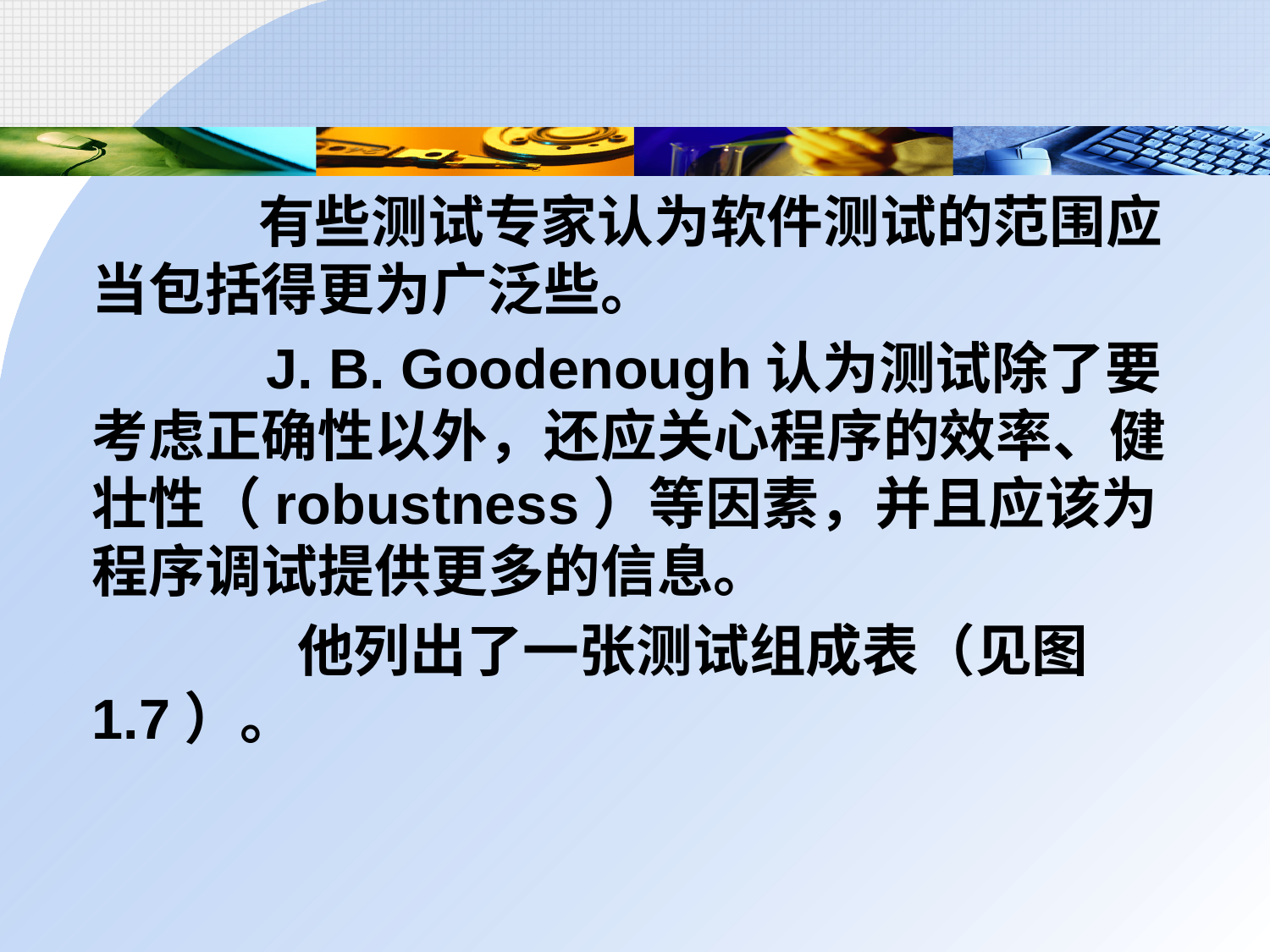

有些测试专家认为软件测试的范围应当包括得更为广泛些。
		   J. B. Goodenough认为测试除了要考虑正确性以外，还应关心程序的效率、健壮性（robustness）等因素，并且应该为程序调试提供更多的信息。
		     他列出了一张测试组成表（见图1.7）。